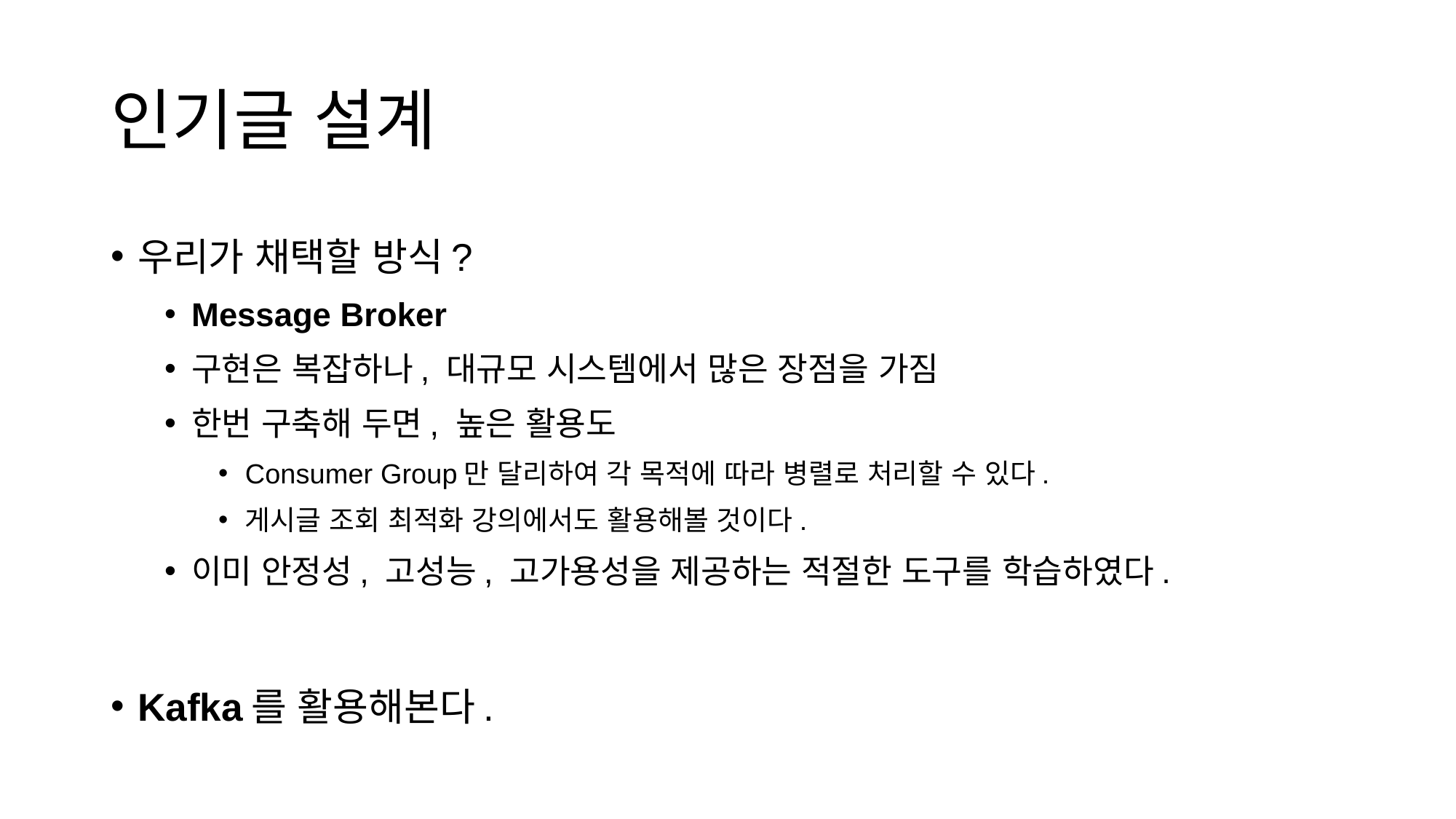

# 인기글 설계
우리가 채택할 방식?
Message Broker
구현은 복잡하나, 대규모 시스템에서 많은 장점을 가짐
한번 구축해 두면, 높은 활용도
Consumer Group만 달리하여 각 목적에 따라 병렬로 처리할 수 있다.
게시글 조회 최적화 강의에서도 활용해볼 것이다.
이미 안정성, 고성능, 고가용성을 제공하는 적절한 도구를 학습하였다.

Kafka를 활용해본다.